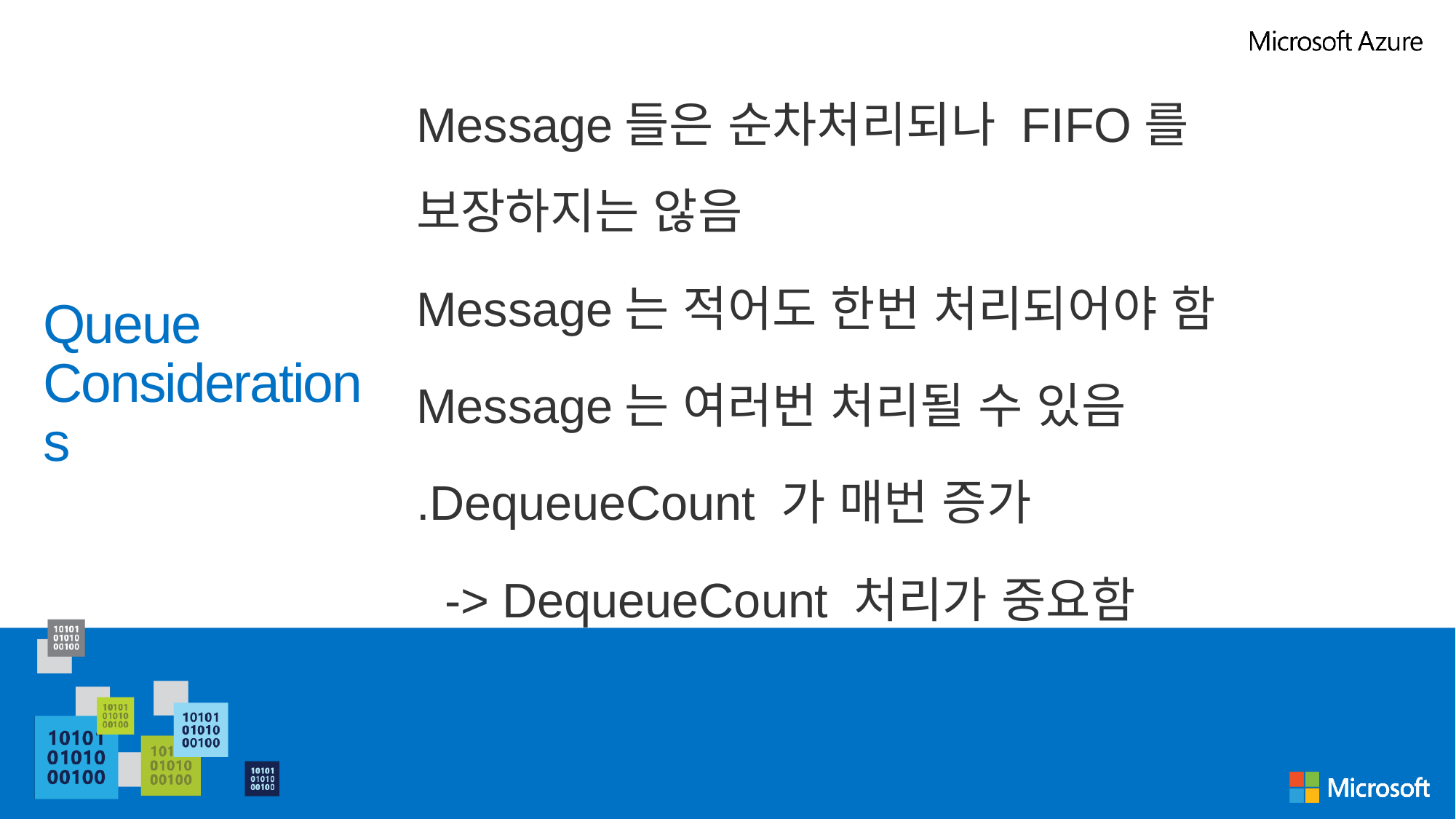

Message들은 순차처리되나 FIFO를 보장하지는 않음
Message는 적어도 한번 처리되어야 함
Message는 여러번 처리될 수 있음
.DequeueCount 가 매번 증가
-> DequeueCount 처리가 중요함
# Queue Considerations